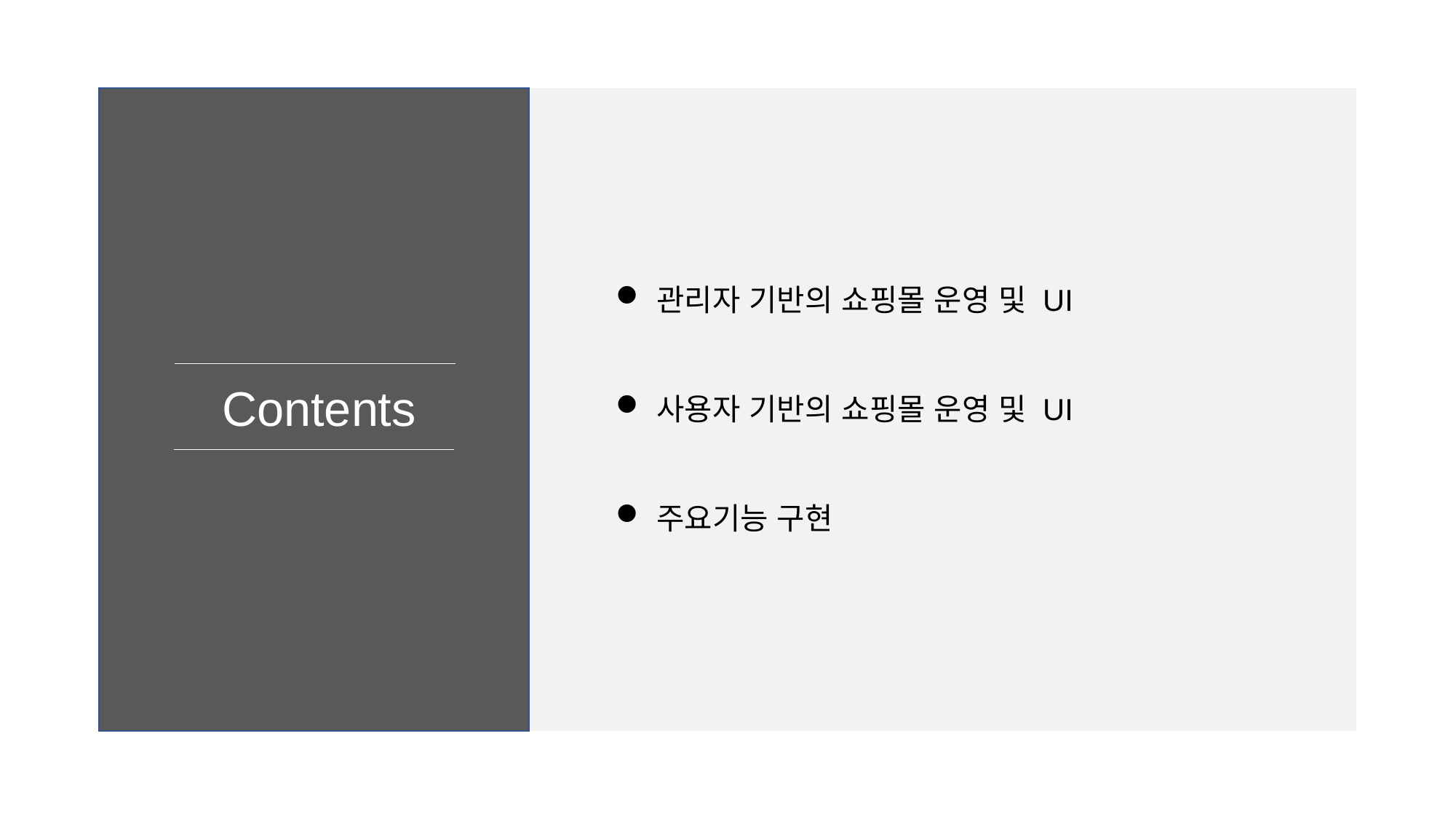

관리자 기반의 쇼핑몰 운영 및 UI

사용자 기반의 쇼핑몰 운영 및 UI

주요기능 구현
Contents